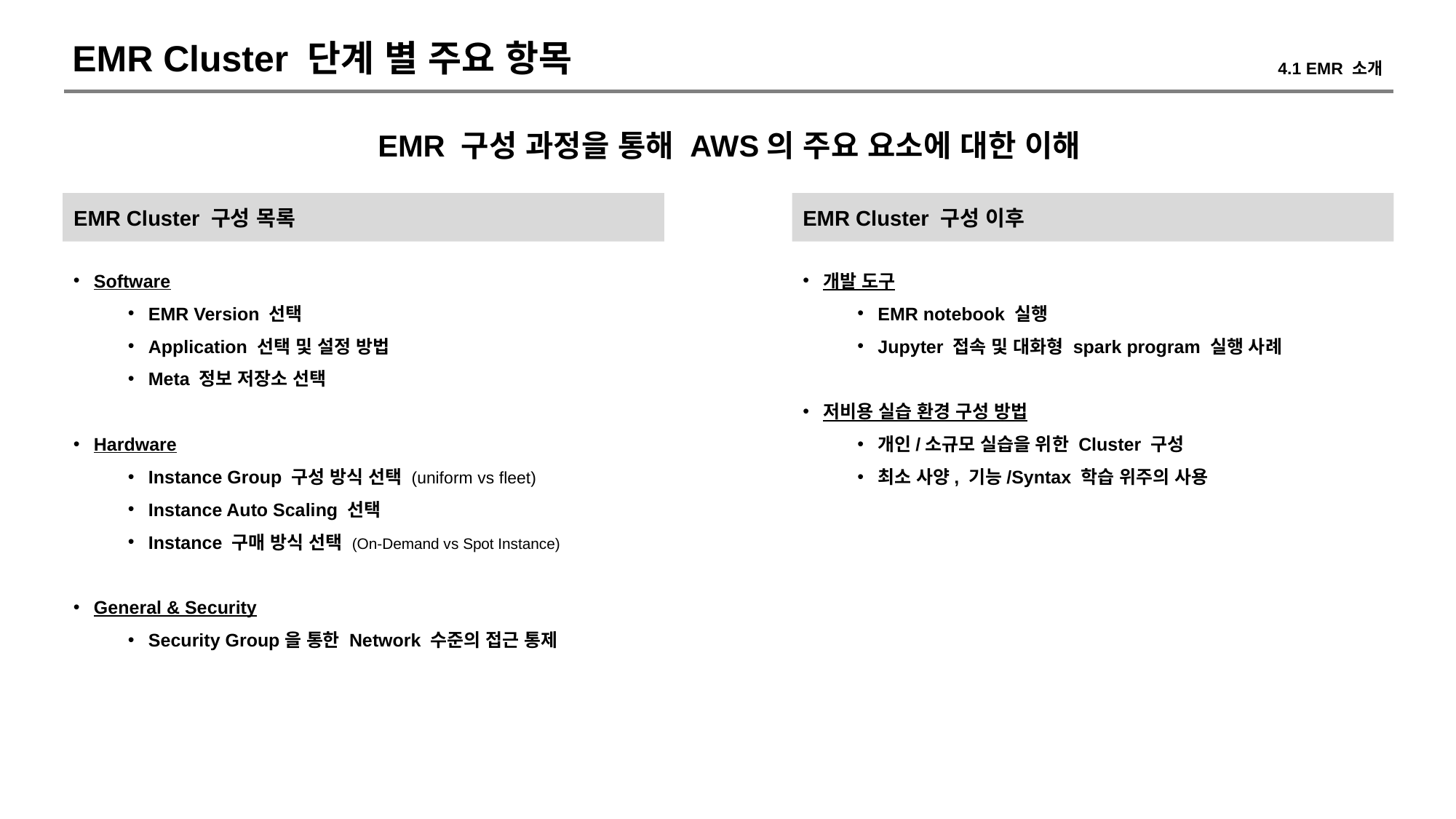

EMR Cluster 단계 별 주요 항목
4.1 EMR 소개
EMR 구성 과정을 통해 AWS의 주요 요소에 대한 이해
EMR Cluster 구성 이후
EMR Cluster 구성 목록
개발 도구
EMR notebook 실행
Jupyter 접속 및 대화형 spark program 실행 사례

저비용 실습 환경 구성 방법
개인/소규모 실습을 위한 Cluster 구성
최소 사양, 기능/Syntax 학습 위주의 사용

Software
EMR Version 선택
Application 선택 및 설정 방법
Meta 정보 저장소 선택

Hardware
Instance Group 구성 방식 선택 (uniform vs fleet)
Instance Auto Scaling 선택
Instance 구매 방식 선택 (On-Demand vs Spot Instance)

General & Security
Security Group을 통한 Network 수준의 접근 통제